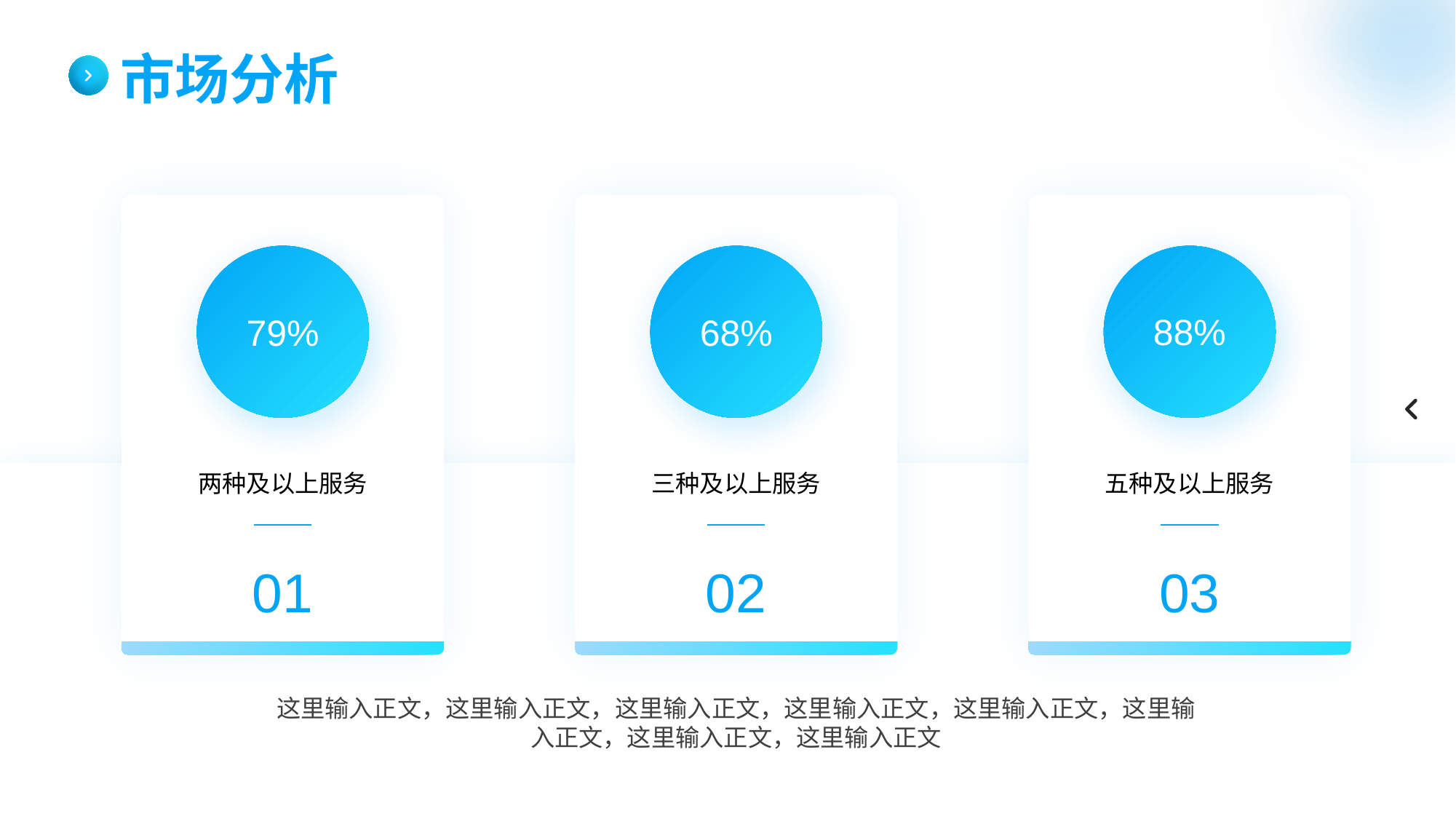

市场分析

88%
79%
68%

两种及以上服务
三种及以上服务
五种及以上服务
01
02
03

这里输入正文，这里输入正文，这里输入正文，这里输入正文，这里输入正文，这里输入正文，这里输入正文，这里输入正文